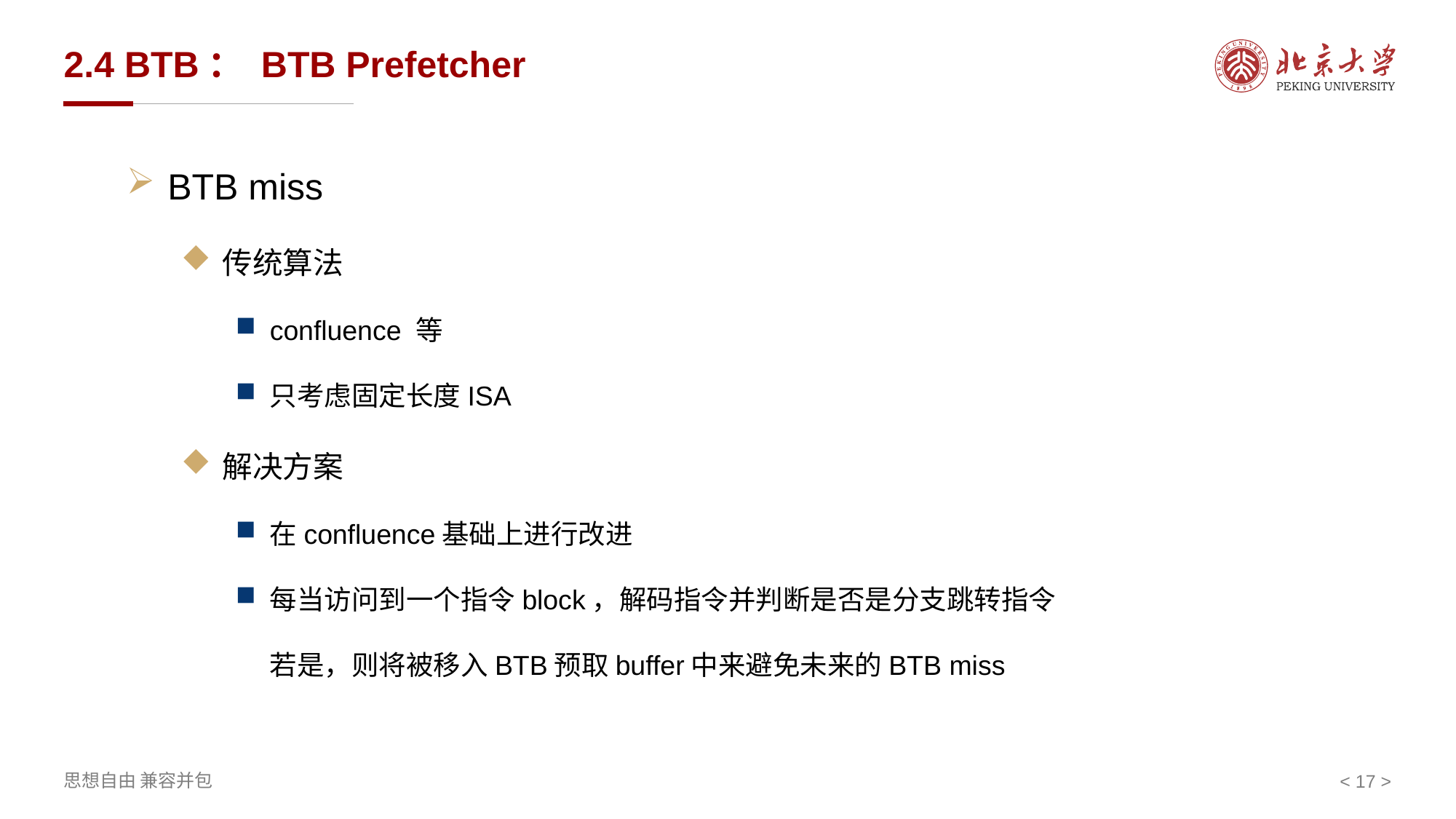

# 2.4 BTB： BTB Prefetcher
BTB miss
传统算法
confluence 等
只考虑固定长度ISA
解决方案
在confluence基础上进行改进
每当访问到一个指令block，解码指令并判断是否是分支跳转指令若是，则将被移入BTB预取buffer中来避免未来的BTB miss
< 17 >